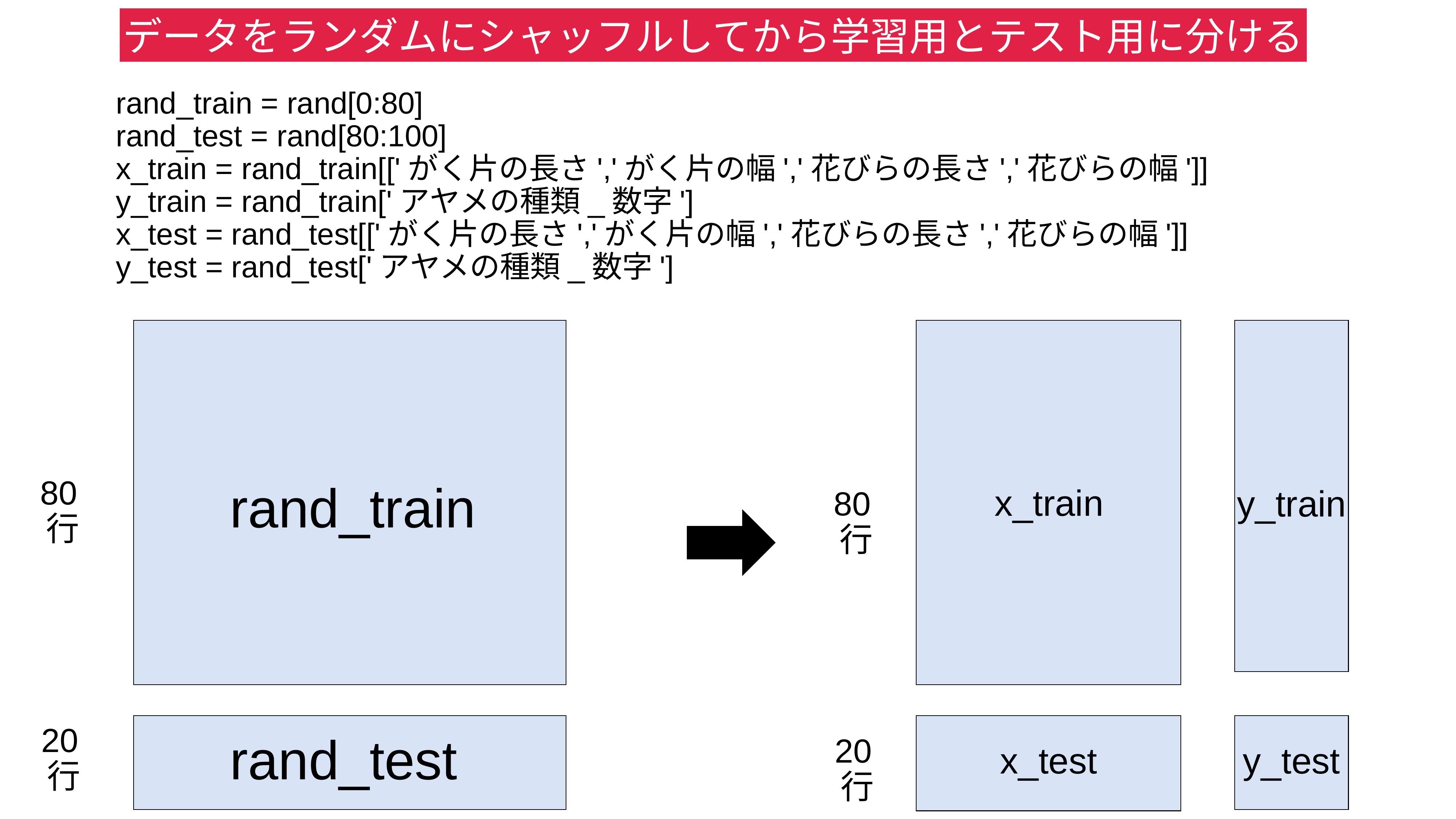

データをランダムにシャッフルしてから学習用とテスト用に分ける
rand_train = rand[0:80]
rand_test = rand[80:100]
x_train = rand_train[['がく片の長さ','がく片の幅','花びらの長さ','花びらの幅']]
y_train = rand_train['アヤメの種類_数字']
x_test = rand_test[['がく片の長さ','がく片の幅','花びらの長さ','花びらの幅']]
y_test = rand_test['アヤメの種類_数字']

80行
rand_train
x_train
y_train
80行

20行
rand_test
20行
x_test
y_test